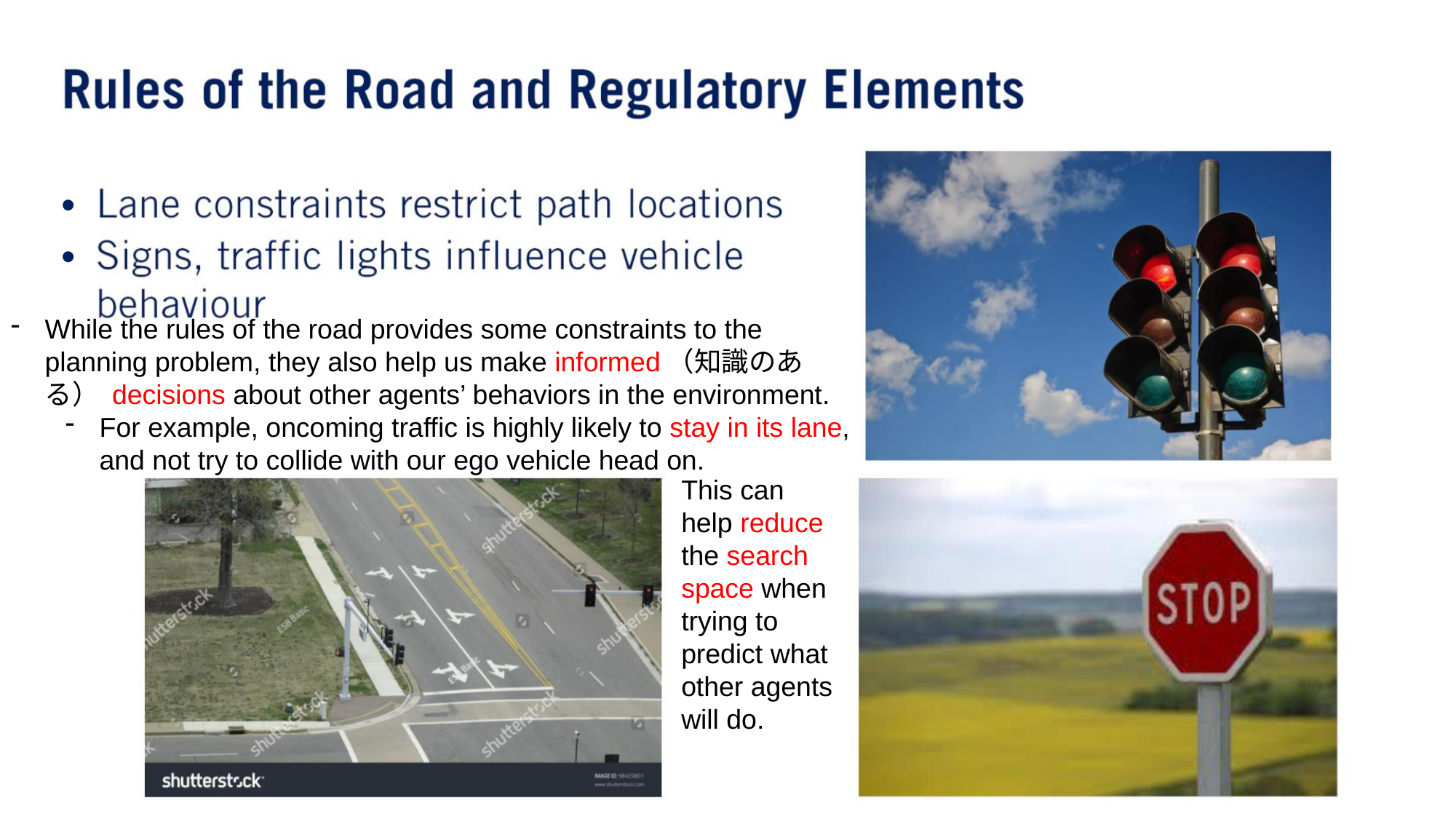

•
•
While the rules of the road provides some constraints to the planning problem, they also help us make informed（知識のある） decisions about other agents’ behaviors in the environment.
For example, oncoming traffic is highly likely to stay in its lane, and not try to collide with our ego vehicle head on.
This can help reduce the search space when trying to predict what other agents will do.